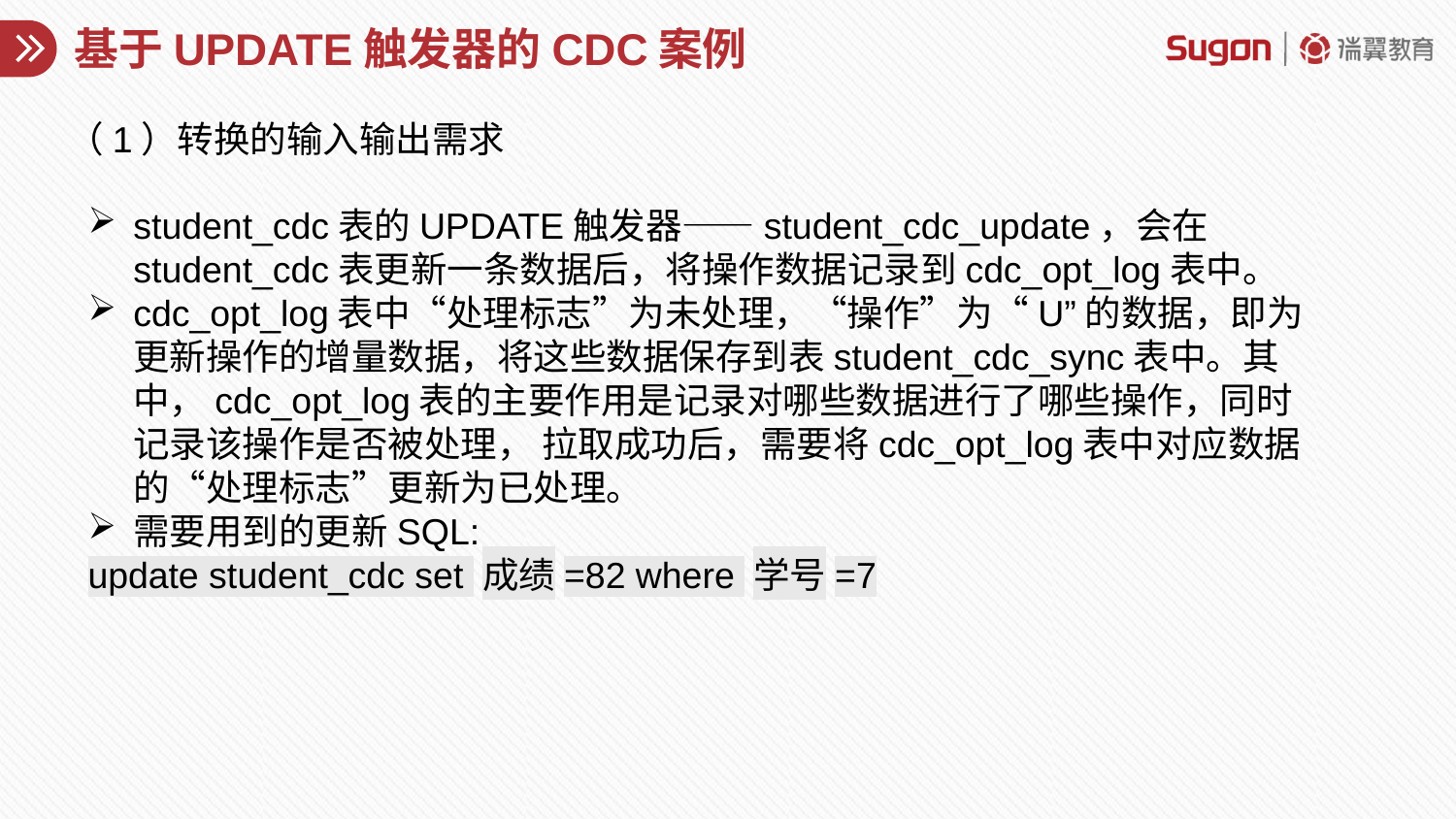

# 基于UPDATE触发器的CDC案例
（1）转换的输入输出需求
student_cdc表的UPDATE触发器——student_cdc_update，会在student_cdc表更新一条数据后，将操作数据记录到cdc_opt_log表中。
cdc_opt_log表中“处理标志”为未处理，“操作”为“U”的数据，即为更新操作的增量数据，将这些数据保存到表student_cdc_sync表中。其中，cdc_opt_log表的主要作用是记录对哪些数据进行了哪些操作，同时记录该操作是否被处理， 拉取成功后，需要将cdc_opt_log表中对应数据的“处理标志”更新为已处理。
需要用到的更新SQL:
update student_cdc set 成绩=82 where 学号=7